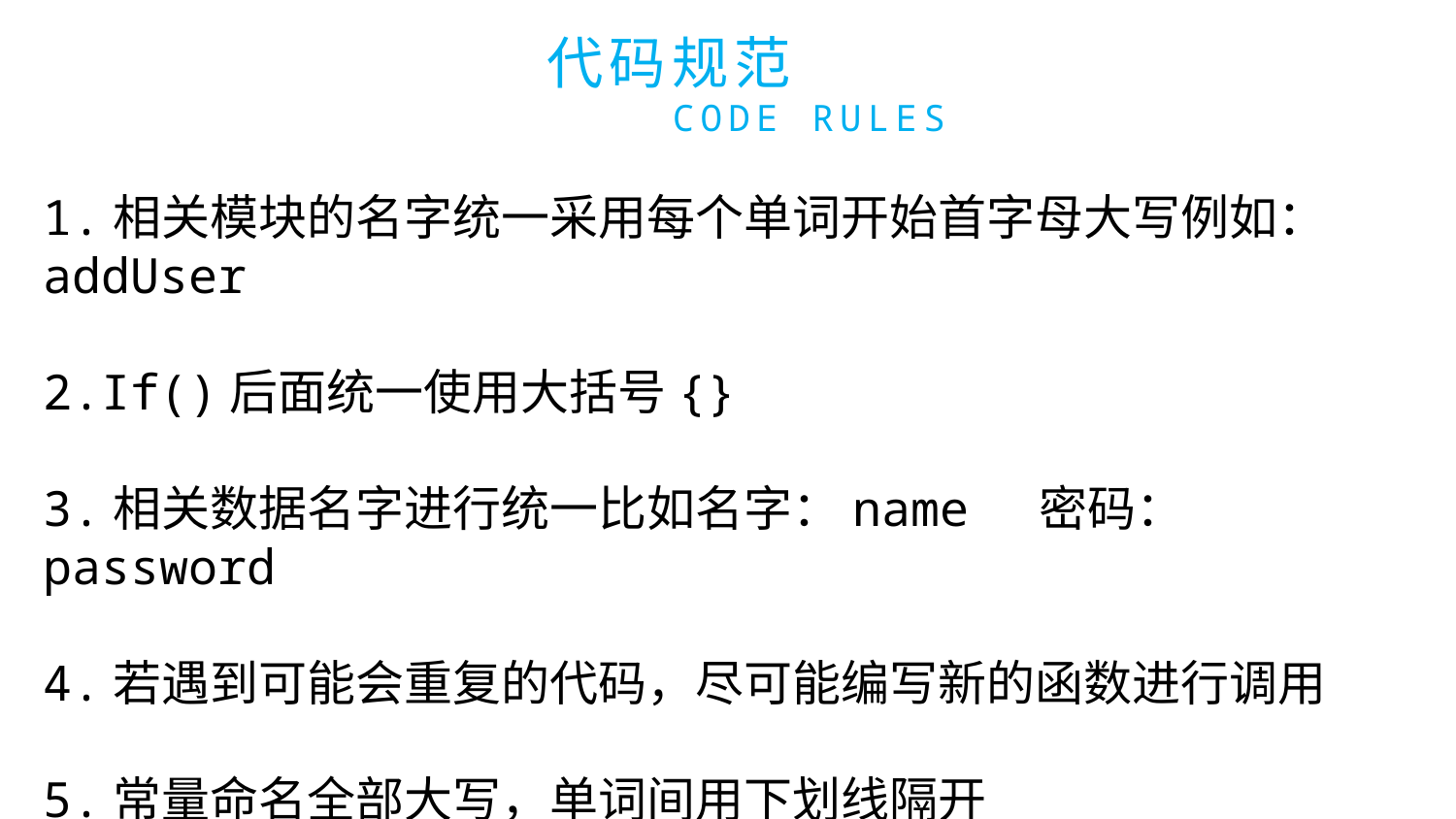

代码规范
         CODE RULES
1.相关模块的名字统一采用每个单词开始首字母大写例如：addUser

2.If()后面统一使用大括号{}

3.相关数据名字进行统一比如名字：name  密码：password

4.若遇到可能会重复的代码，尽可能编写新的函数进行调用

5.常量命名全部大写，单词间用下划线隔开